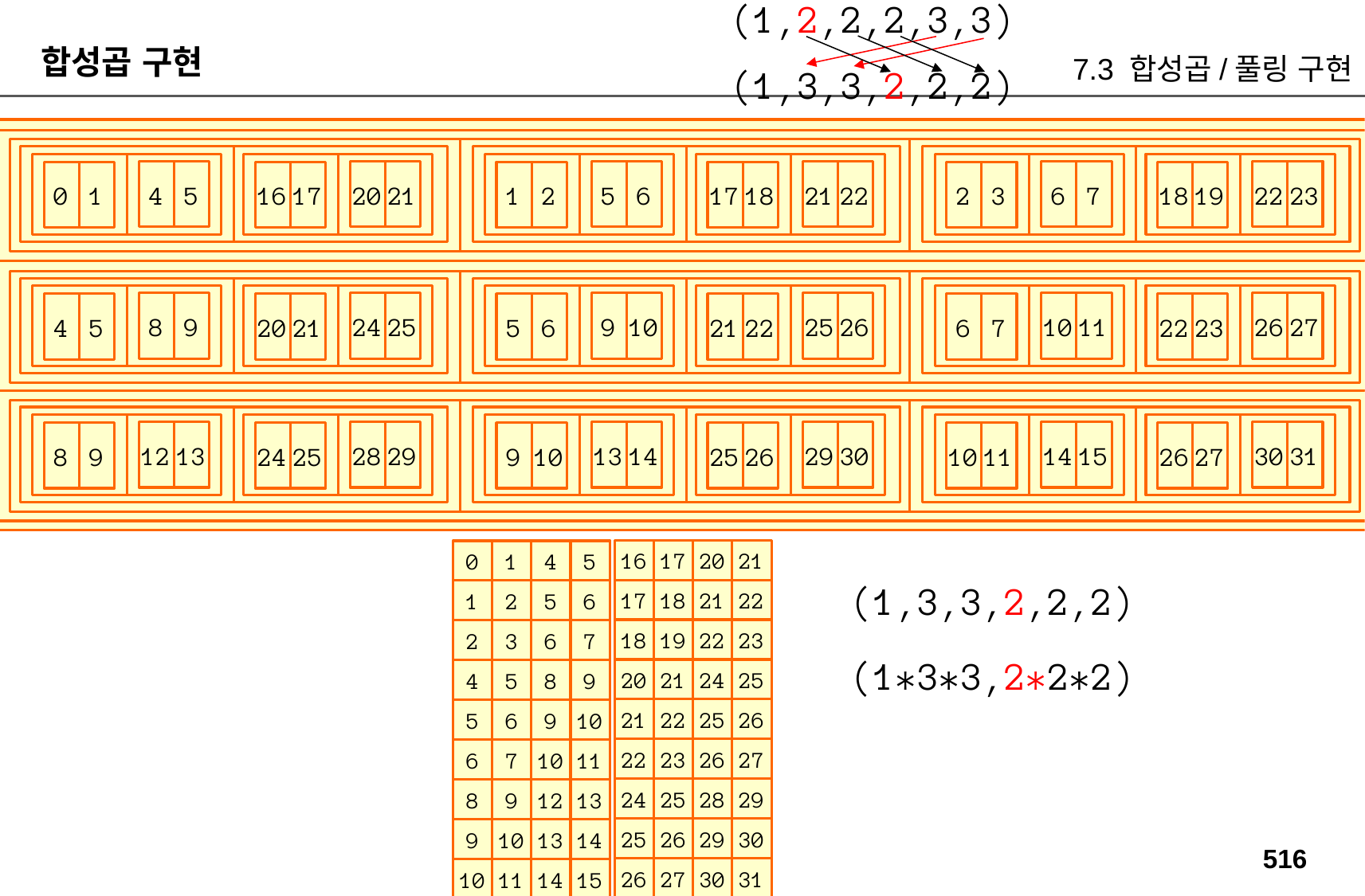

(1,2,2,2,3,3)

합성곱 구현
7.3 합성곱/풀링 구현
(1,3,3,2,2,2)

4
5
20
21
5
6
21
22
6
7
22
23
0
1
16
17
1
2
17
18
2
3
18
19

8
9
24
25
9
10
25
26
10
11
26
27
4
5
20
21
5
6
21
22
6
7
22
23

12
13
28
29
13
14
29
30
14
15
30
31
8
9
24
25
9
10
25
26
10
11
26
27
16
17
20
21
17
18
21
22
18
19
22
23
20
21
24
25
21
22
25
26
22
23
26
27
24
25
28
29
25
26
29
30
26
27
30
31
0
1
4
5
1
2
5
6
2
3
6
7
4
5
8
9
5
6
9
10
6
7
10
11
8
9
12
13
9
10
13
14
10
11
14
15
(1,3,3,2,2,2)
(1*3*3,2*2*2)